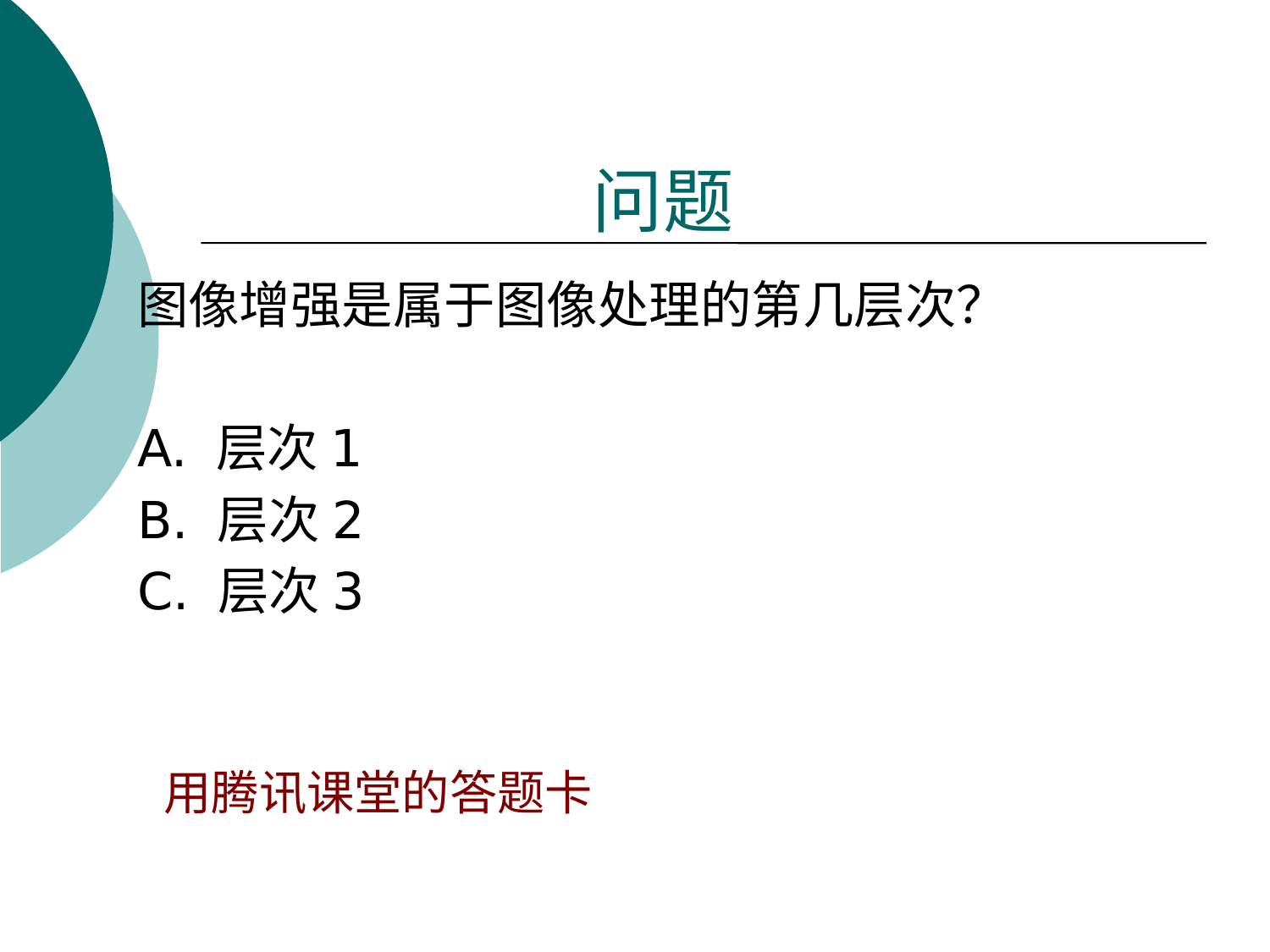

# 问题
图像增强是属于图像处理的第几层次？

A. 层次1
B. 层次2
C. 层次3

用腾讯课堂的答题卡

14